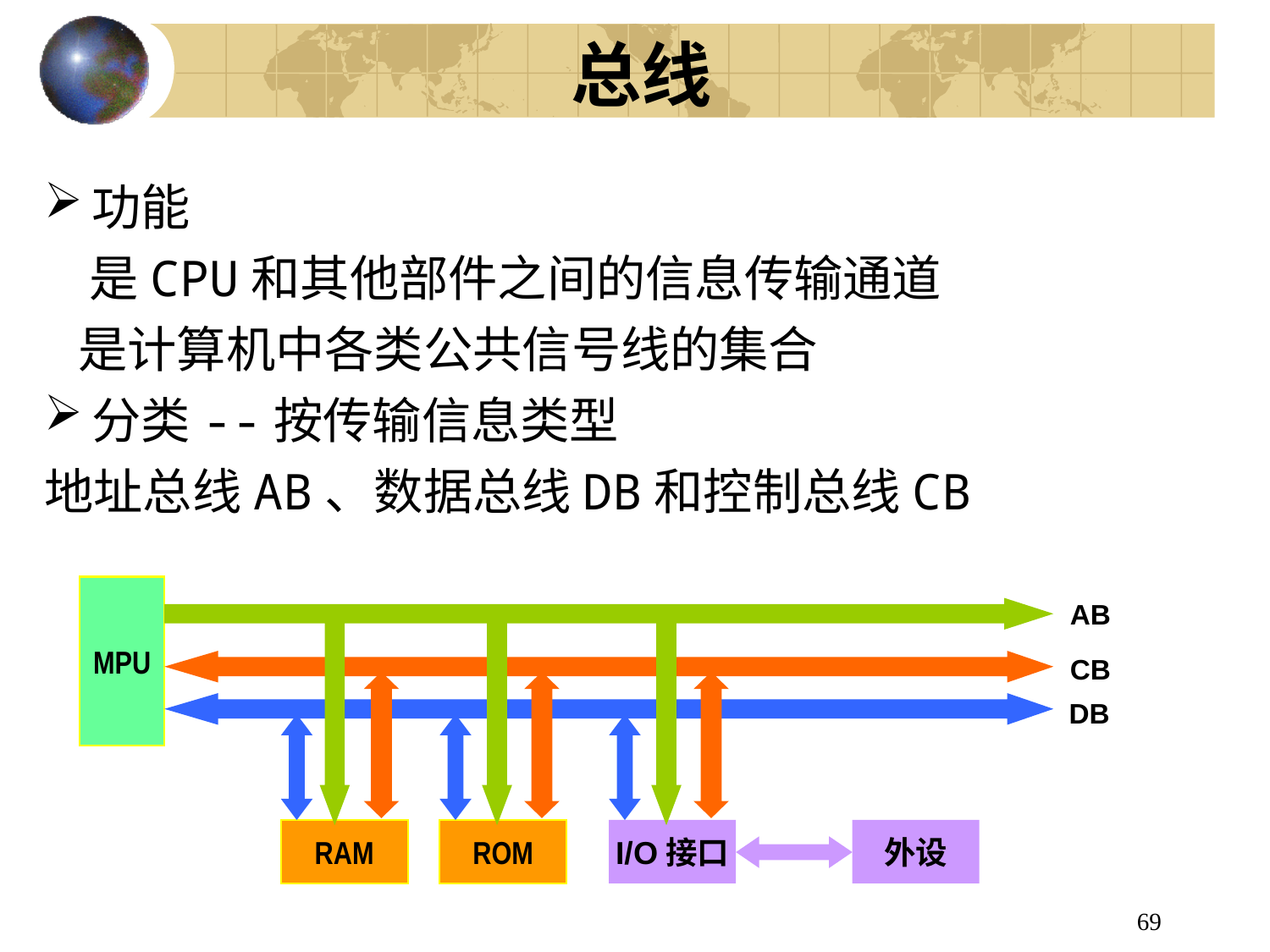

# 总线
功能
   是CPU和其他部件之间的信息传输通道
  是计算机中各类公共信号线的集合
分类--按传输信息类型
地址总线AB、数据总线DB和控制总线CB
MPU
AB

CB

DB

RAM
ROM
I/O接口
外设

69